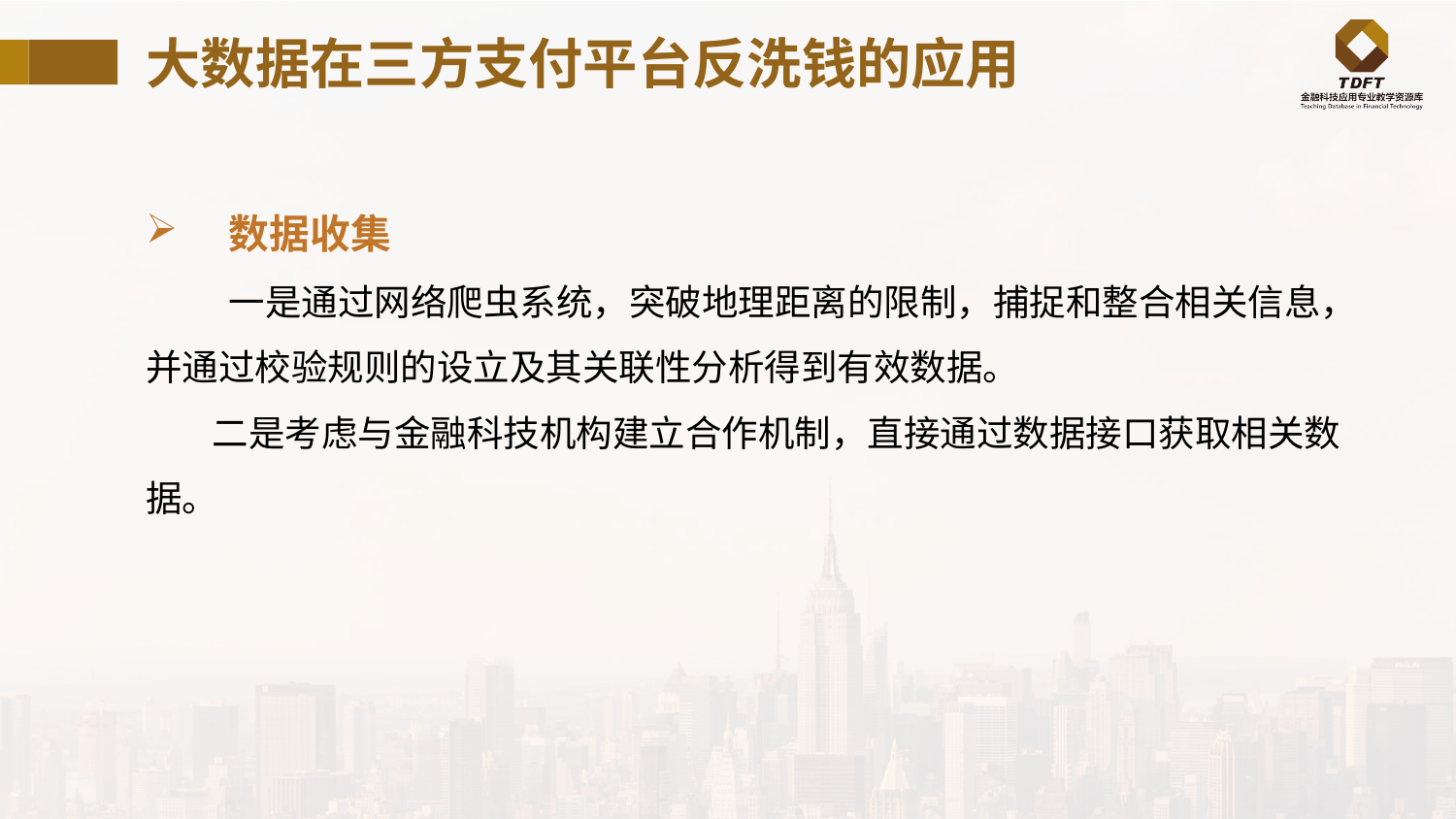

# 大数据在三方支付平台反洗钱的应用

   数据收集
         一是通过网络爬虫系统，突破地理距离的限制，捕捉和整合相关信息，并通过校验规则的设立及其关联性分析得到有效数据。
       二是考虑与金融科技机构建立合作机制，直接通过数据接口获取相关数据。